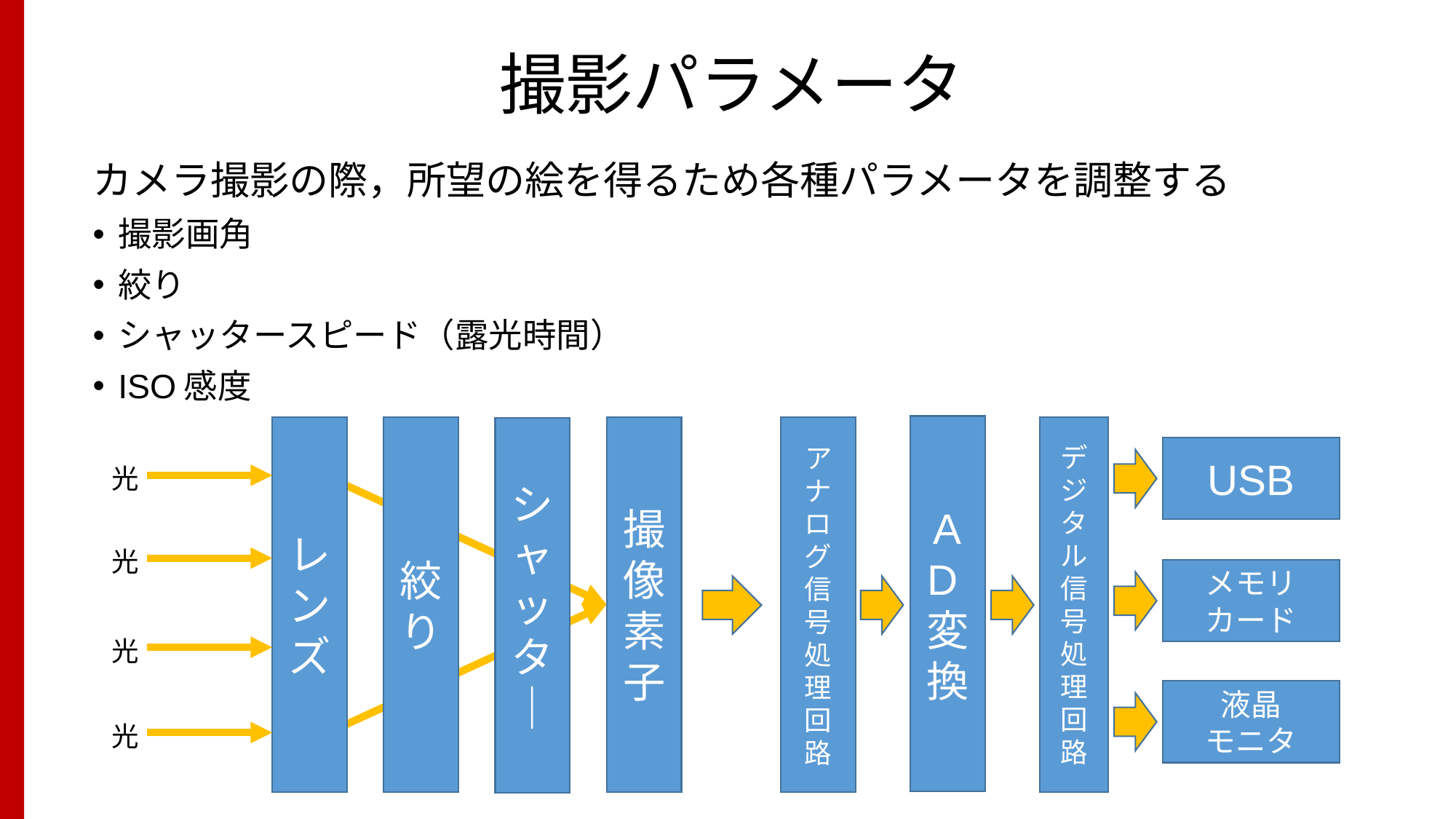

# 撮影パラメータ
カメラ撮影の際，所望の絵を得るため各種パラメータを調整する
撮影画角
絞り
シャッタースピード（露光時間）
ISO感度
AD変換
撮像素子
デジタル信号処理回路
レ
ン
ズ
アナログ信号処理
回路
絞り
シャッタ｜
USB

光
光
メモリ
カード

光
液晶
モニタ

光